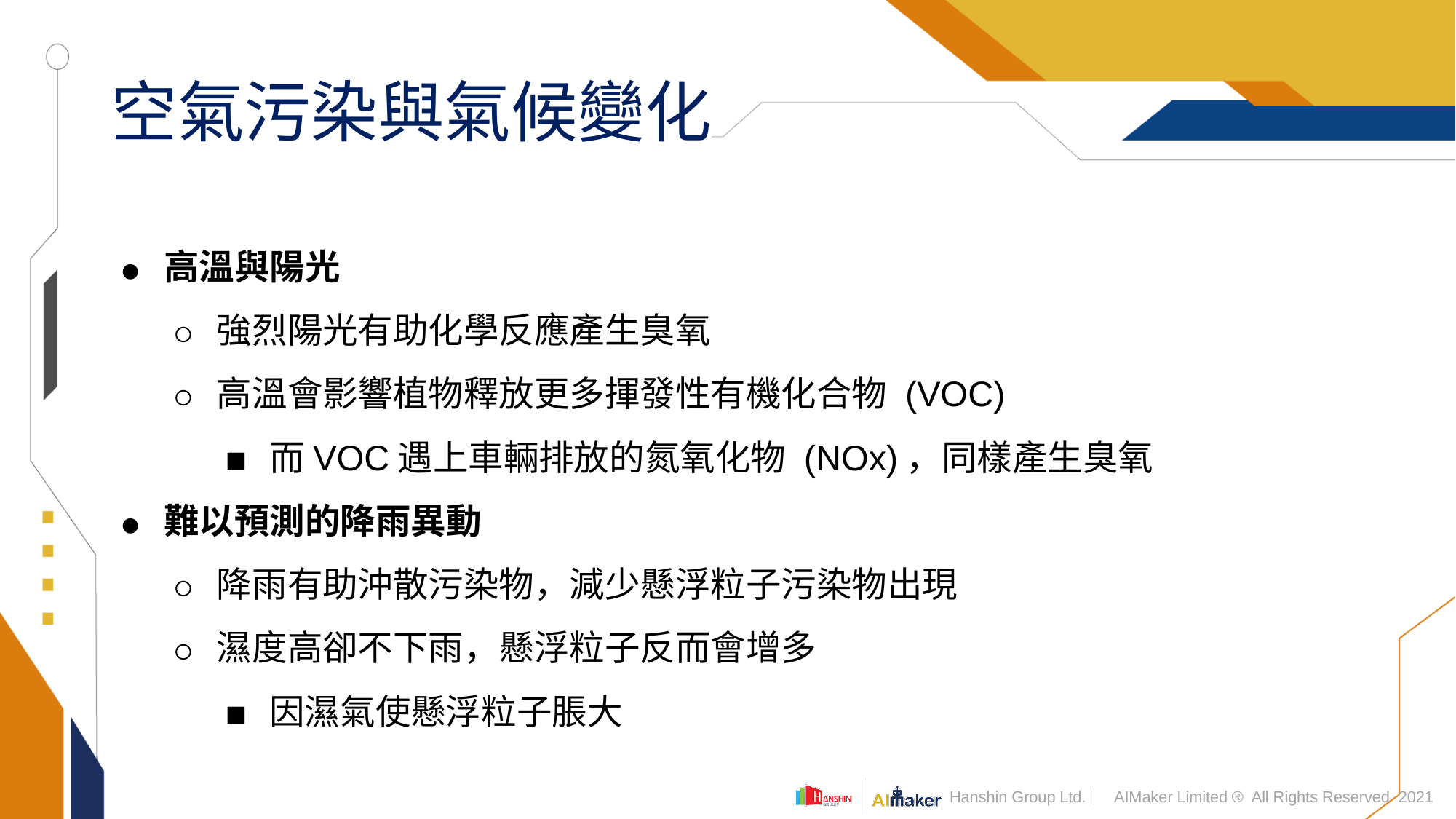

# 空氣污染與氣候變化
高溫與陽光
強烈陽光有助化學反應產生臭氧
高溫會影響植物釋放更多揮發性有機化合物 (VOC)
而VOC遇上車輛排放的氮氧化物 (NOx)，同樣產生臭氧
難以預測的降雨異動
降雨有助沖散污染物，減少懸浮粒子污染物出現
濕度高卻不下雨，懸浮粒子反而會增多
因濕氣使懸浮粒子脹大